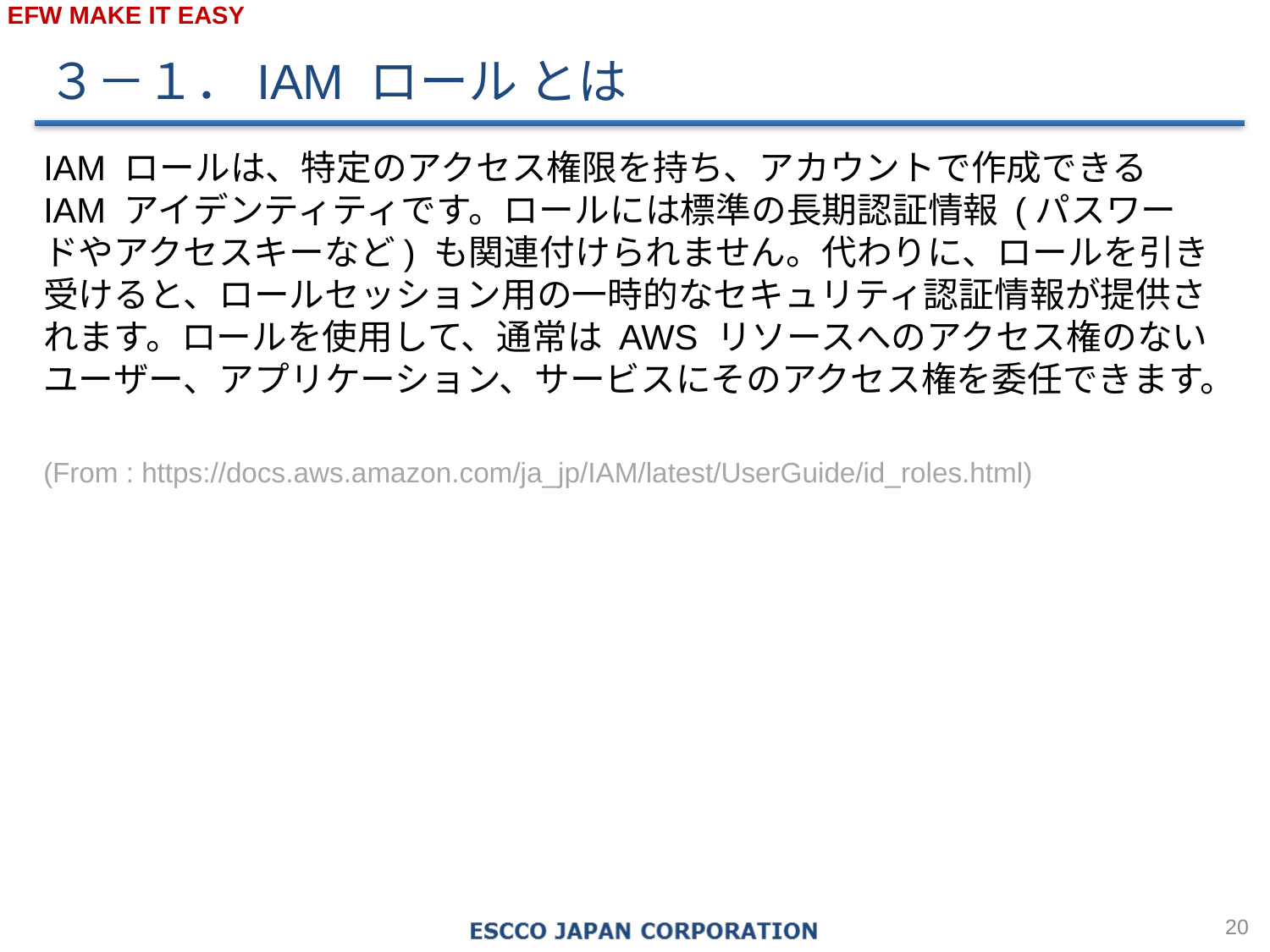

３－１．IAM ロール とは
IAM ロールは、特定のアクセス権限を持ち、アカウントで作成できる IAM アイデンティティです。ロールには標準の長期認証情報 (パスワードやアクセスキーなど) も関連付けられません。代わりに、ロールを引き受けると、ロールセッション用の一時的なセキュリティ認証情報が提供されます。ロールを使用して、通常は AWS リソースへのアクセス権のないユーザー、アプリケーション、サービスにそのアクセス権を委任できます。

(From : https://docs.aws.amazon.com/ja_jp/IAM/latest/UserGuide/id_roles.html)
20